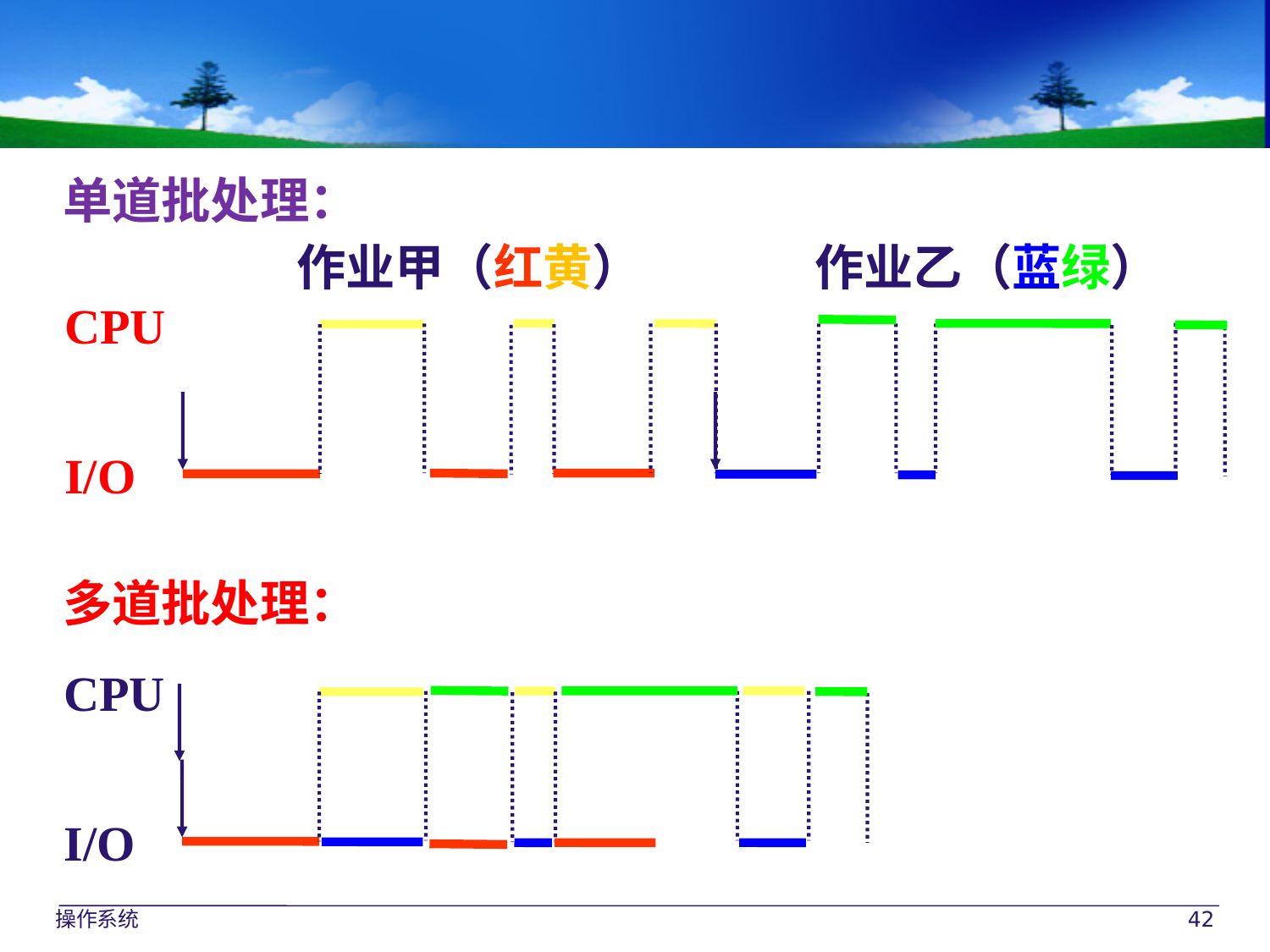

单道批处理：
作业甲（红黄）
作业乙（蓝绿）
CPU
CPU

I/O
I/O

多道批处理：
CPU

I/O

操作系统
42